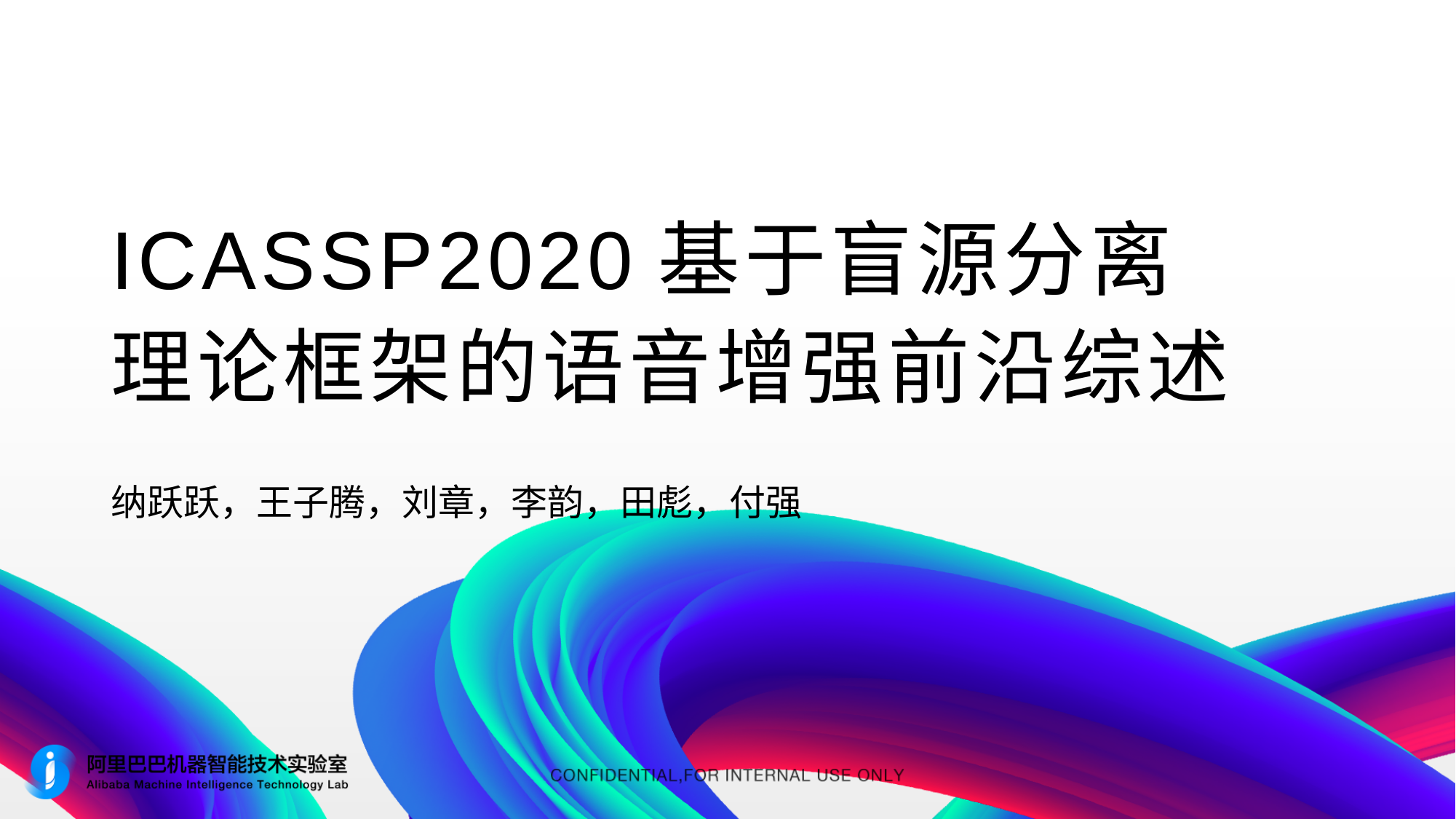

# ICASSP2020基于盲源分离理论框架的语音增强前沿综述
纳跃跃，王子腾，刘章，李韵，田彪，付强